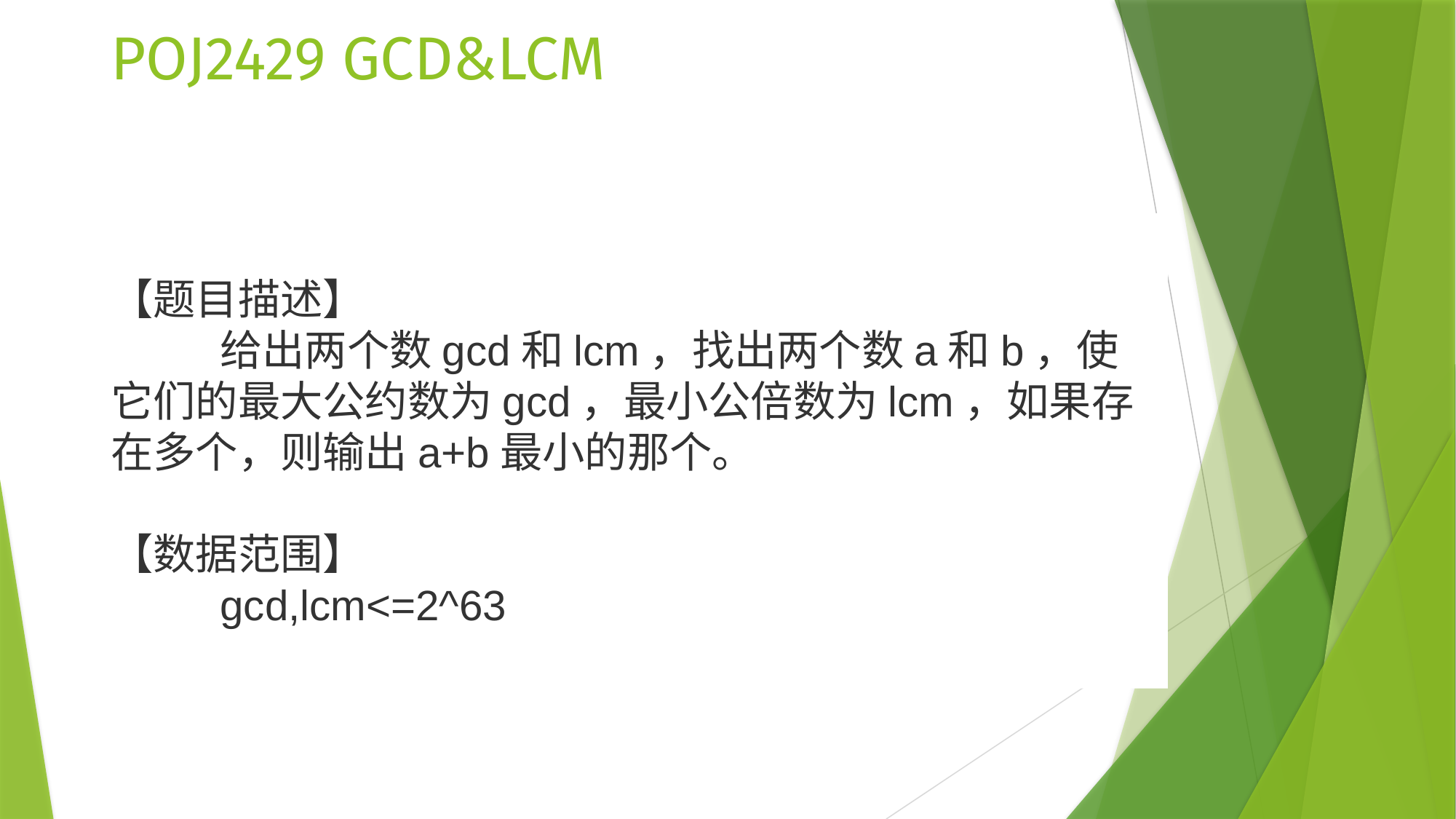

# POJ2429 GCD&LCM
【题目描述】
	给出两个数gcd和lcm，找出两个数a和b，使它们的最大公约数为gcd，最小公倍数为lcm，如果存在多个，则输出a+b最小的那个。

【数据范围】
	gcd,lcm<=2^63